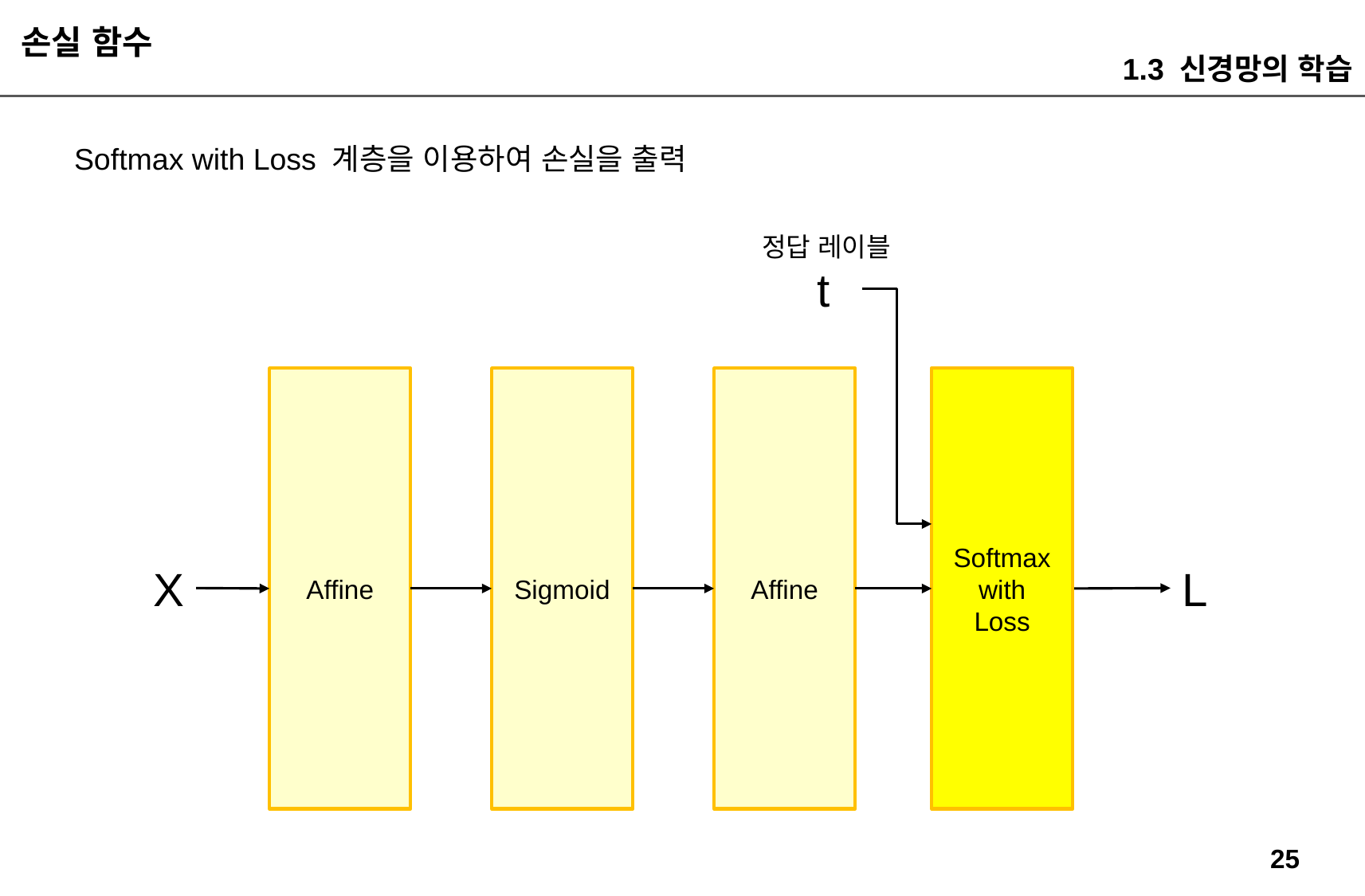

손실 함수
1.3 신경망의 학습
Softmax with Loss 계층을 이용하여 손실을 출력
정답 레이블
t
Affine
Sigmoid
Affine
Softmax
with
Loss

X
L